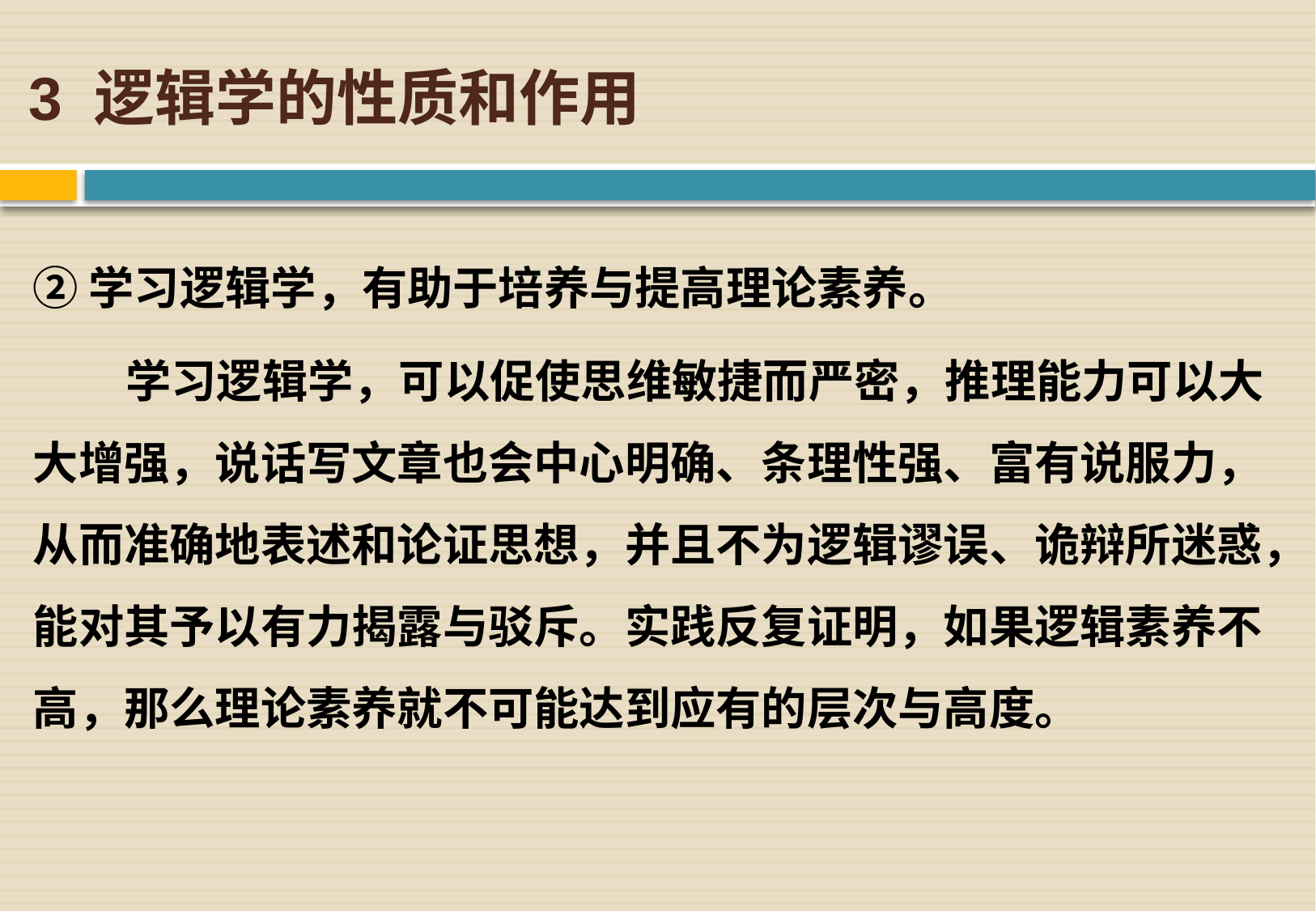

# 3 逻辑学的性质和作用
②学习逻辑学，有助于培养与提高理论素养。
        学习逻辑学，可以促使思维敏捷而严密，推理能力可以大大增强，说话写文章也会中心明确、条理性强、富有说服力，从而准确地表述和论证思想，并且不为逻辑谬误、诡辩所迷惑，能对其予以有力揭露与驳斥。实践反复证明，如果逻辑素养不高，那么理论素养就不可能达到应有的层次与高度。